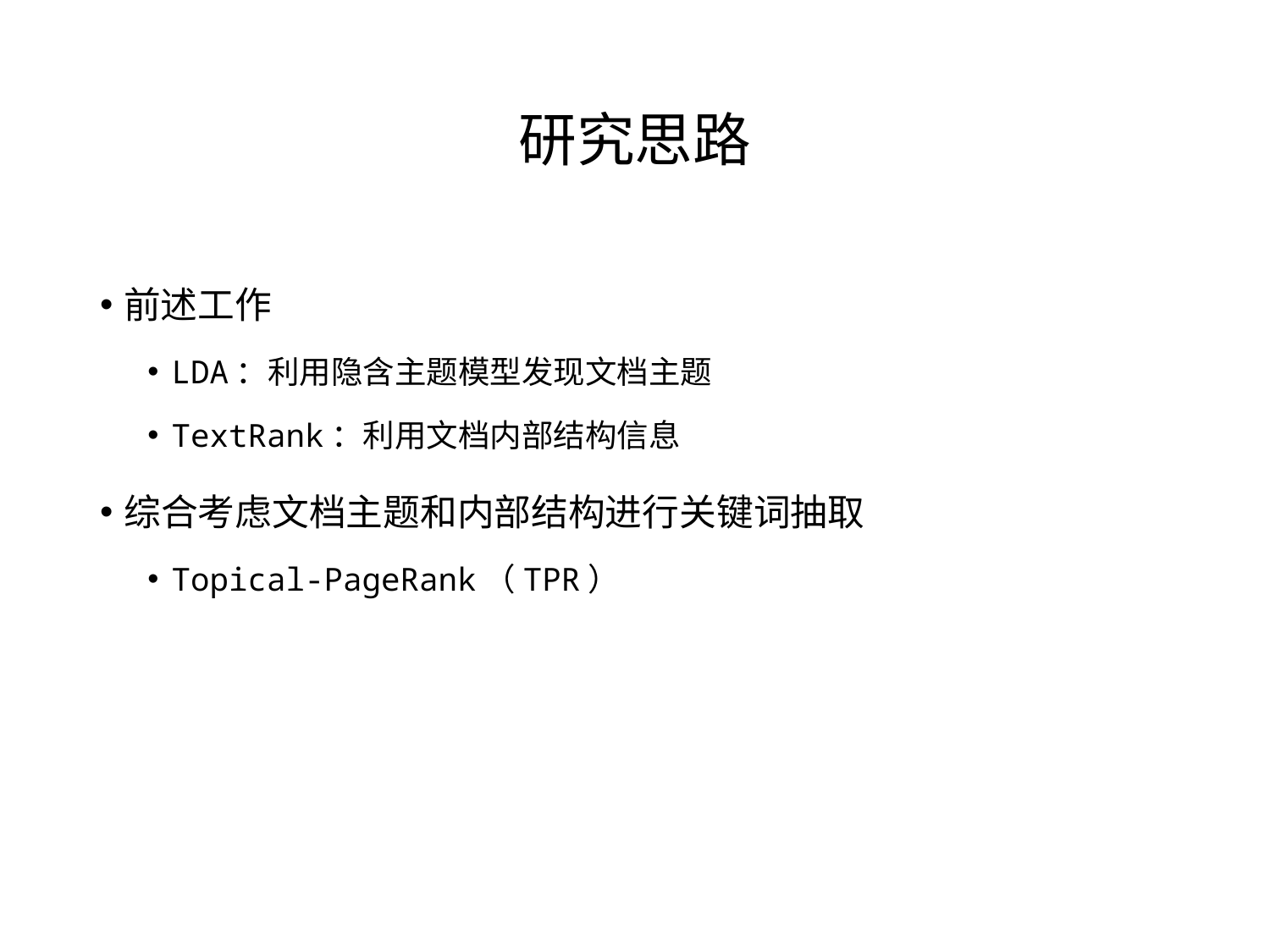

# 研究思路
前述工作
LDA：利用隐含主题模型发现文档主题
TextRank：利用文档内部结构信息
综合考虑文档主题和内部结构进行关键词抽取
Topical-PageRank（TPR）